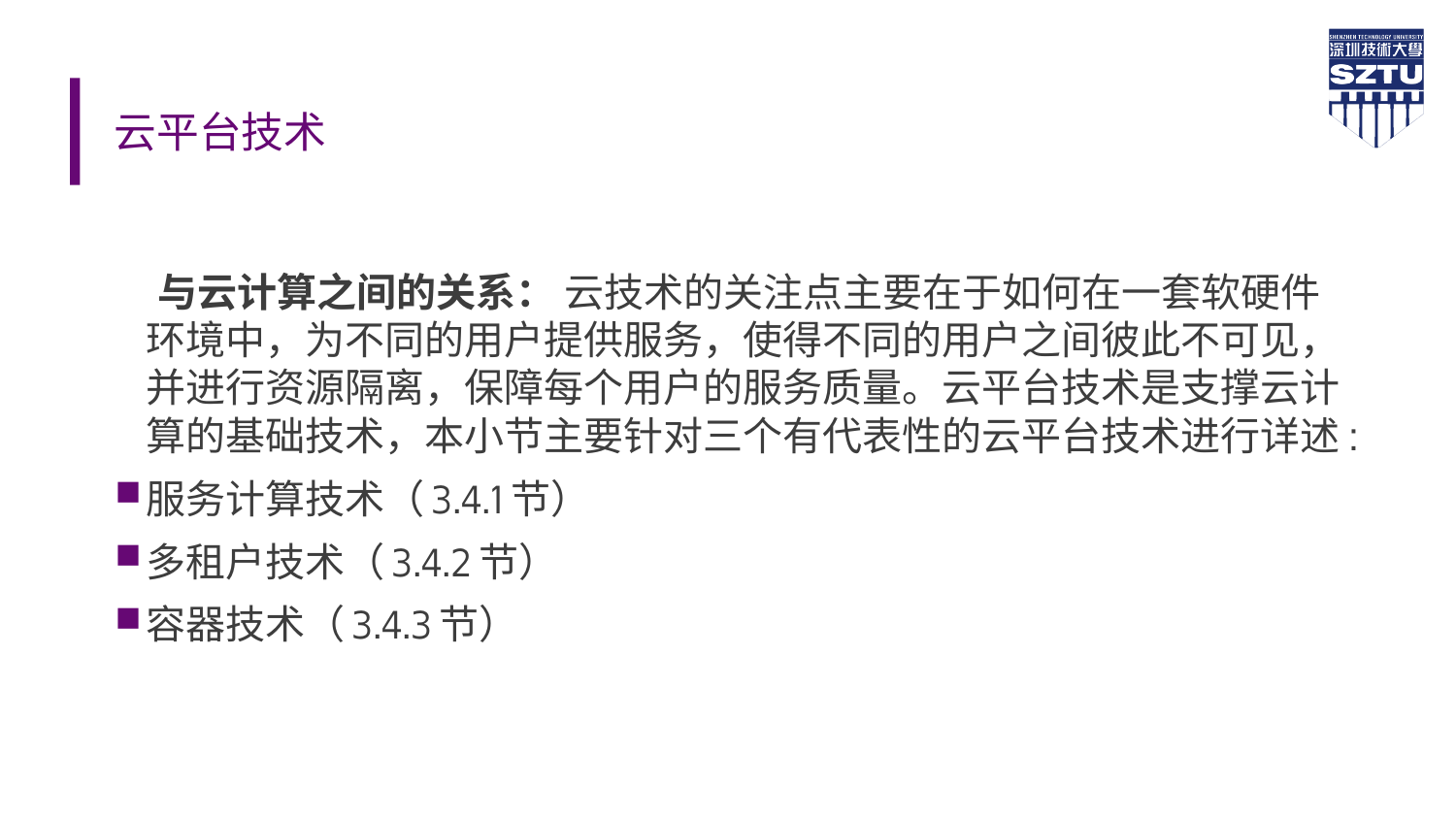

# 云平台技术
    与云计算之间的关系： 云技术的关注点主要在于如何在一套软硬件环境中，为不同的用户提供服务，使得不同的用户之间彼此不可见，并进行资源隔离，保障每个用户的服务质量。云平台技术是支撑云计算的基础技术，本小节主要针对三个有代表性的云平台技术进行详述:
服务计算技术（3.4.1节）
多租户技术（3.4.2节）
容器技术（3.4.3节）